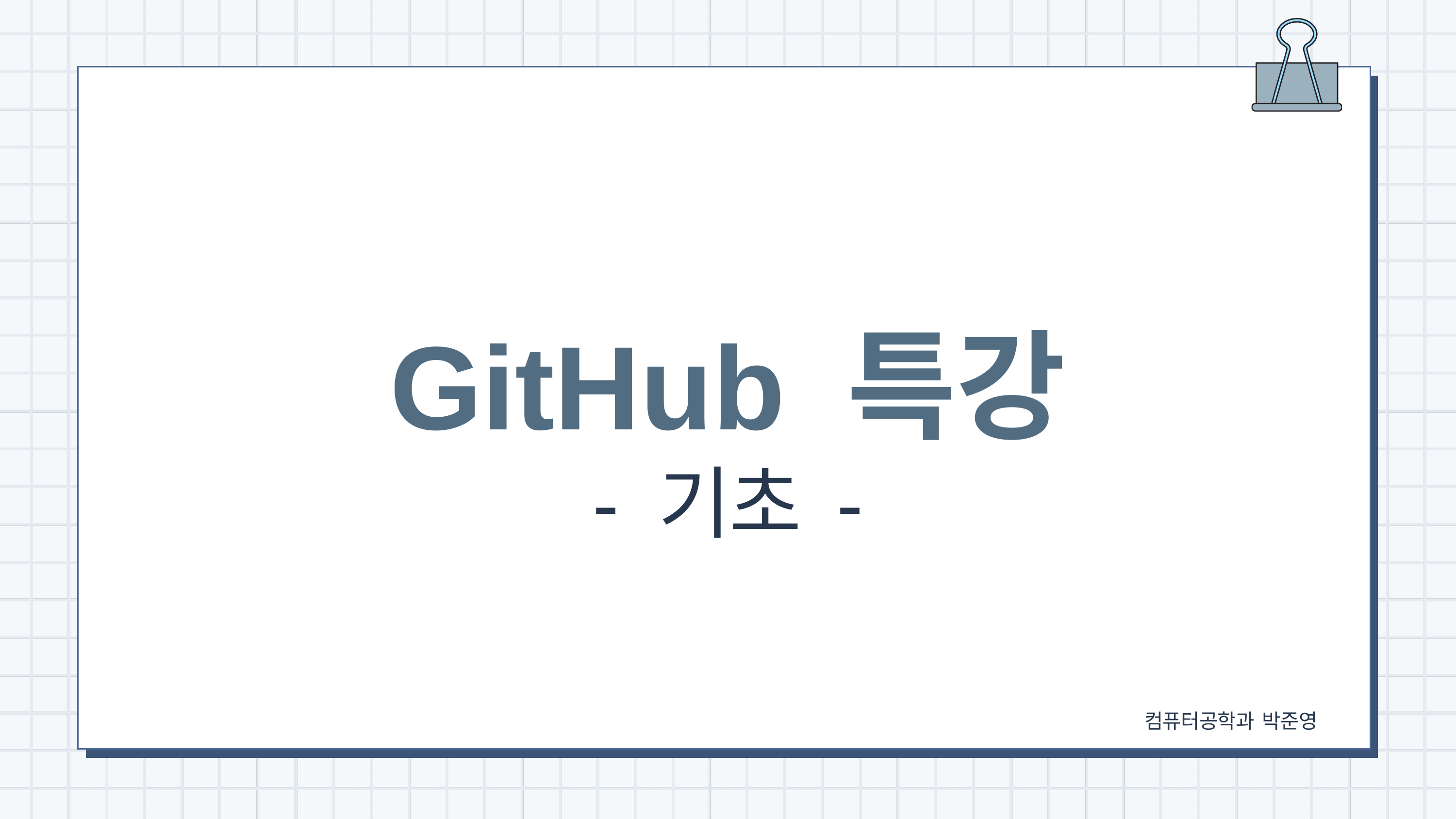

GitHub 특강
- 기초 -
컴퓨터공학과  박준영